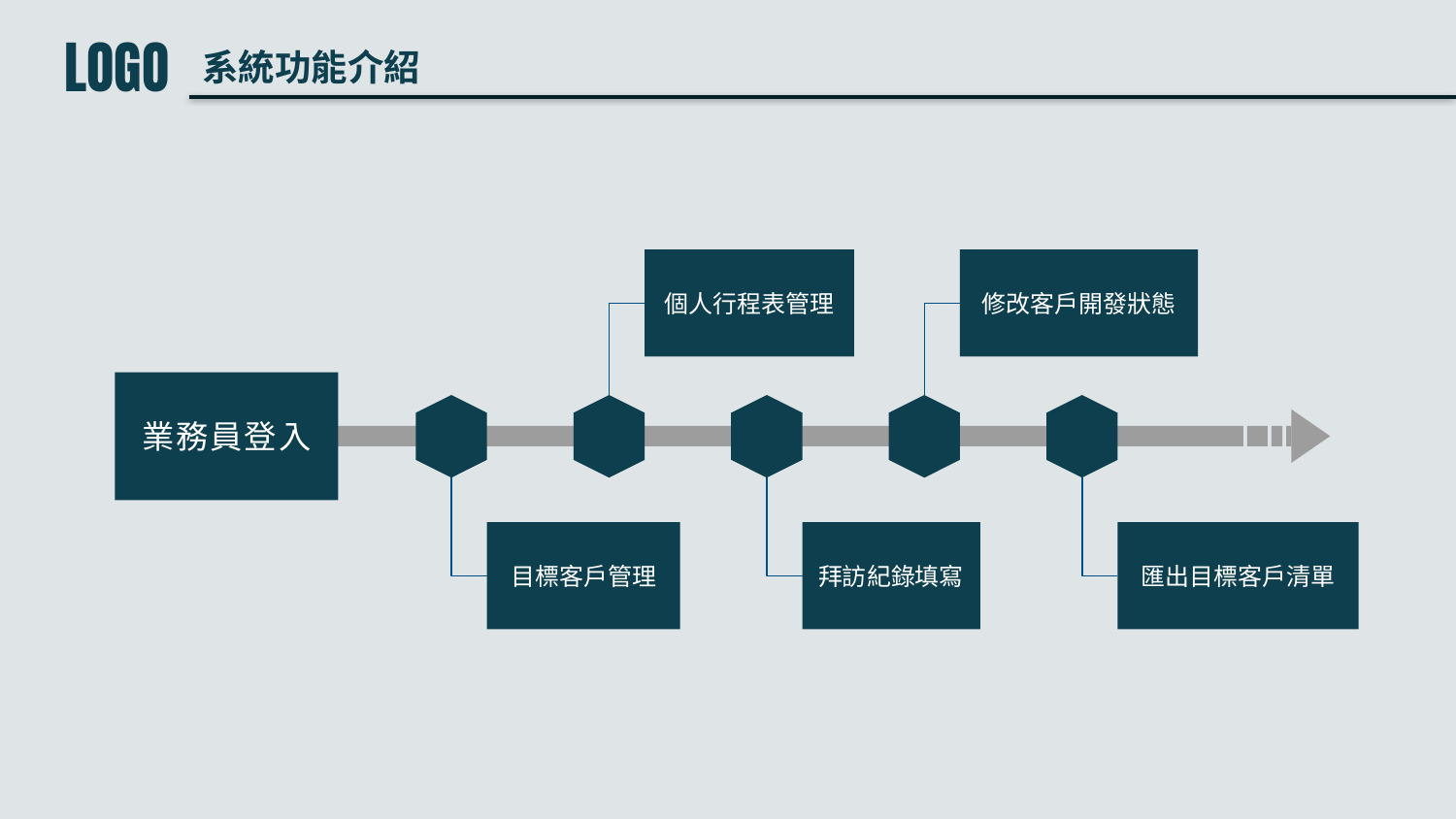

個人行程表管理
修改客戶開發狀態
業務員登入

目標客戶管理
拜訪紀錄填寫
匯出目標客戶清單